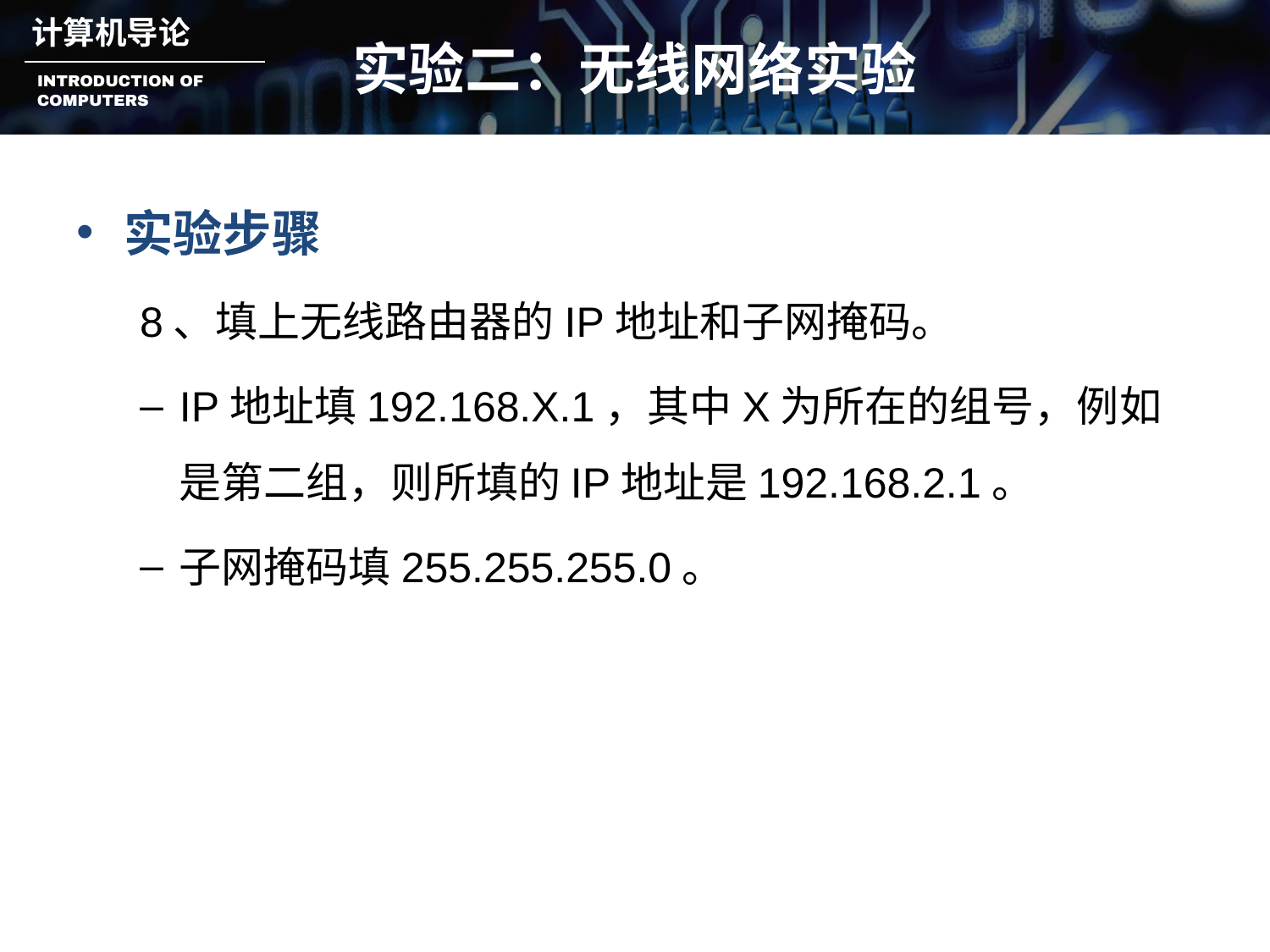

# 实验二：无线网络实验
实验步骤
8、填上无线路由器的IP地址和子网掩码。
IP地址填192.168.X.1，其中X为所在的组号，例如是第二组，则所填的IP地址是192.168.2.1。
子网掩码填255.255.255.0。